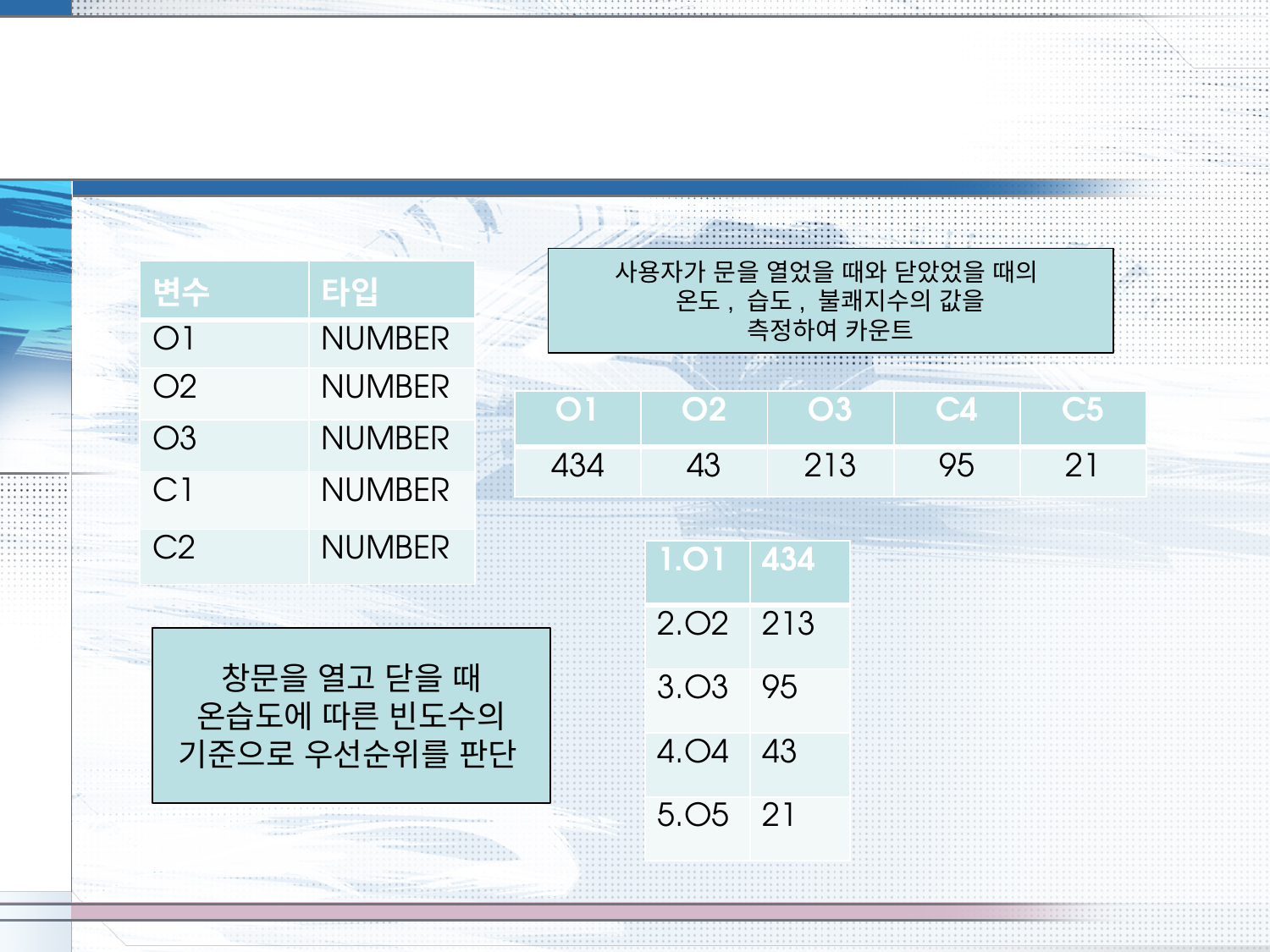

#
사용자가 문을 열었을 때와 닫았었을 때의
온도, 습도, 불쾌지수의 값을
측정하여 카운트
| 변수 | 타입 |
| --- | --- |
| O1 | NUMBER |
| O2 | NUMBER |
| O3 | NUMBER |
| C1 | NUMBER |
| C2 | NUMBER |
| O1 | O2 | O3 | C4 | C5 |
| --- | --- | --- | --- | --- |
| 434 | 43 | 213 | 95 | 21 |
| 1.O1 | 434 |
| --- | --- |
| 2.O2 | 213 |
| 3.O3 | 95 |
| 4.O4 | 43 |
| 5.O5 | 21 |
창문을 열고 닫을 때 온습도에 따른 빈도수의 기준으로 우선순위를 판단